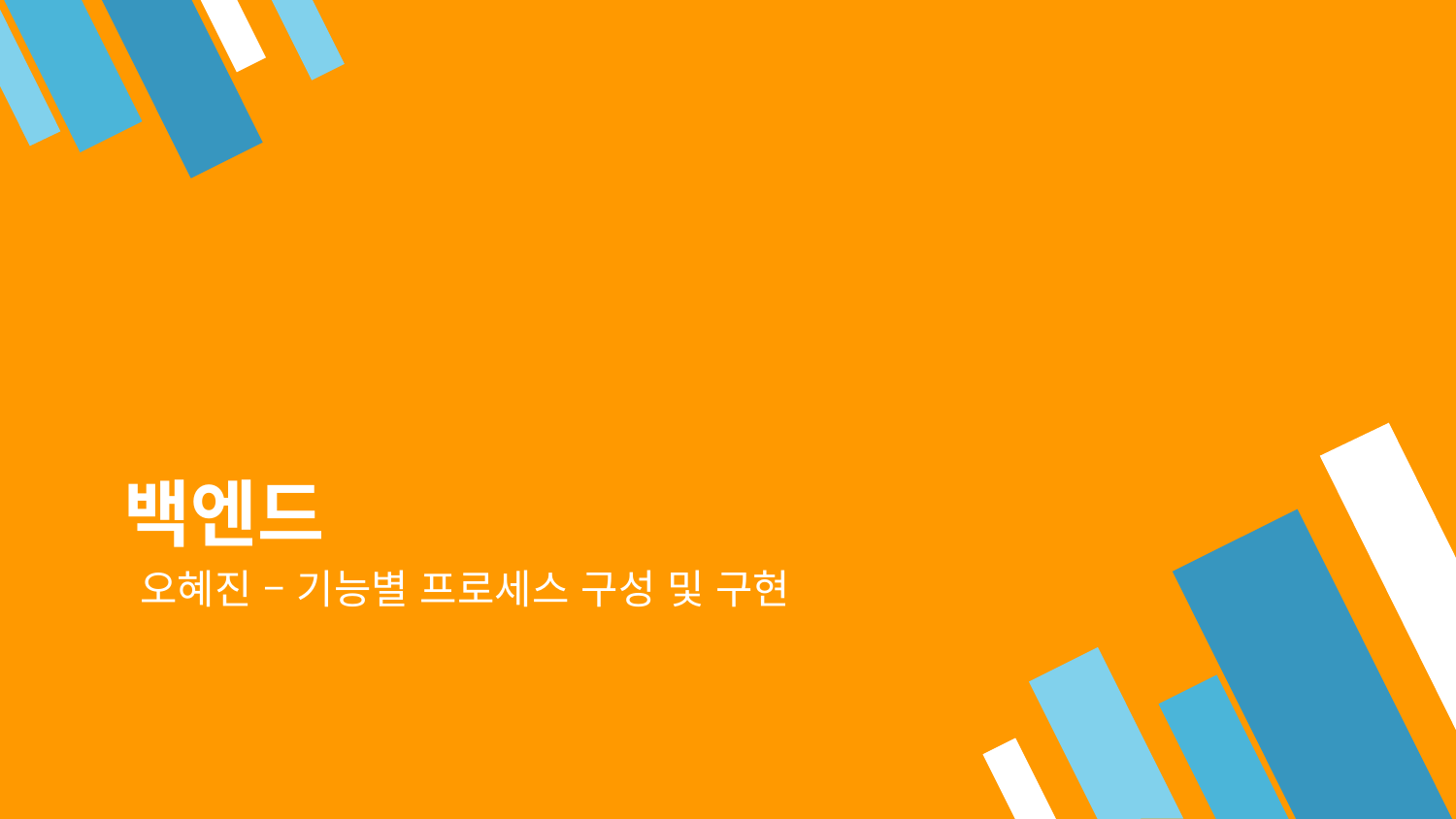

# 백엔드
오혜진 – 기능별 프로세스 구성 및 구현